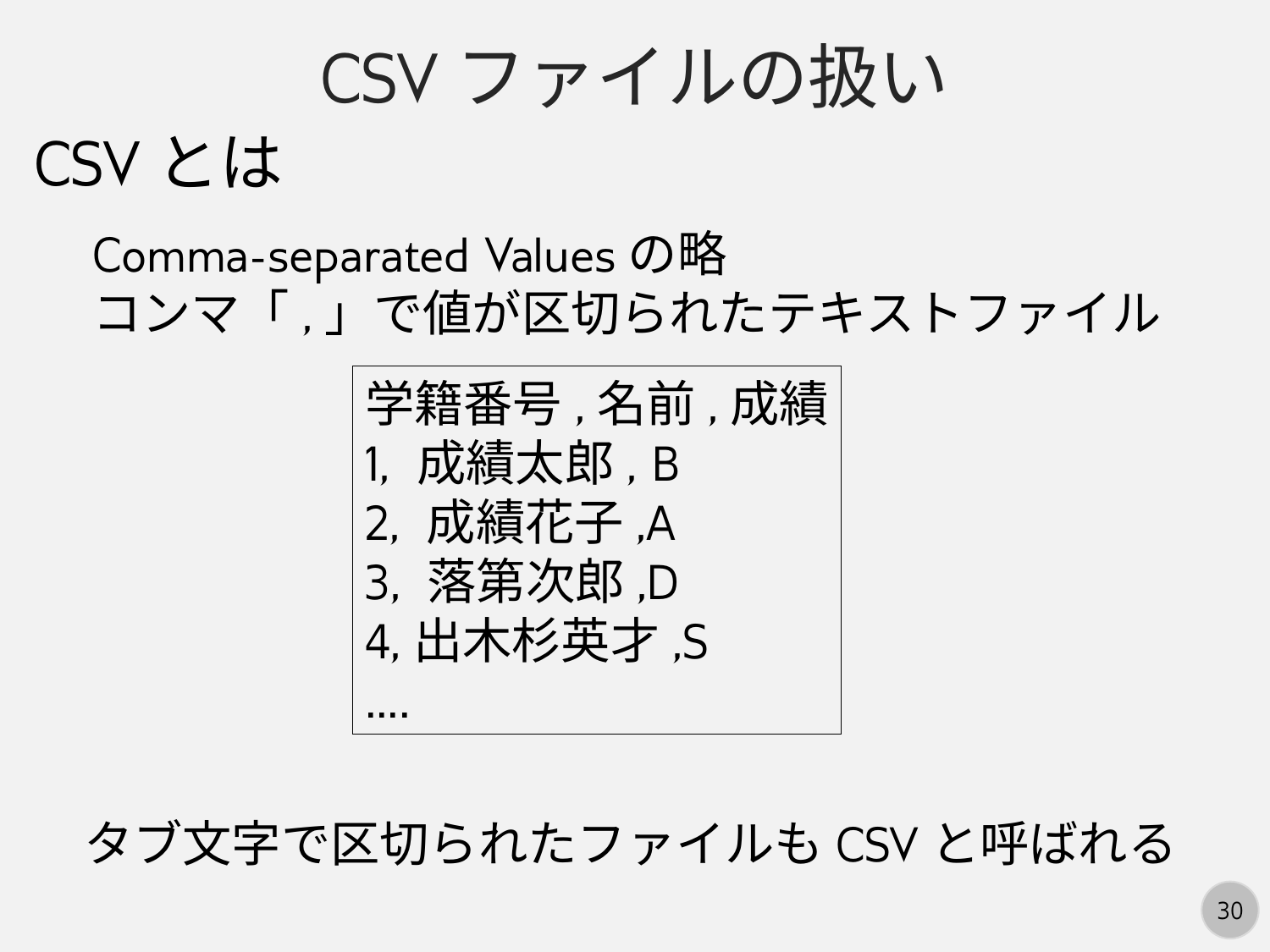

CSVファイルの扱い
CSVとは
Comma-separated Valuesの略
コンマ「,」で値が区切られたテキストファイル
学籍番号,名前,成績
1, 成績太郎, B
2, 成績花子,A
3, 落第次郎,D
4,出木杉英才,S
....
タブ文字で区切られたファイルもCSVと呼ばれる